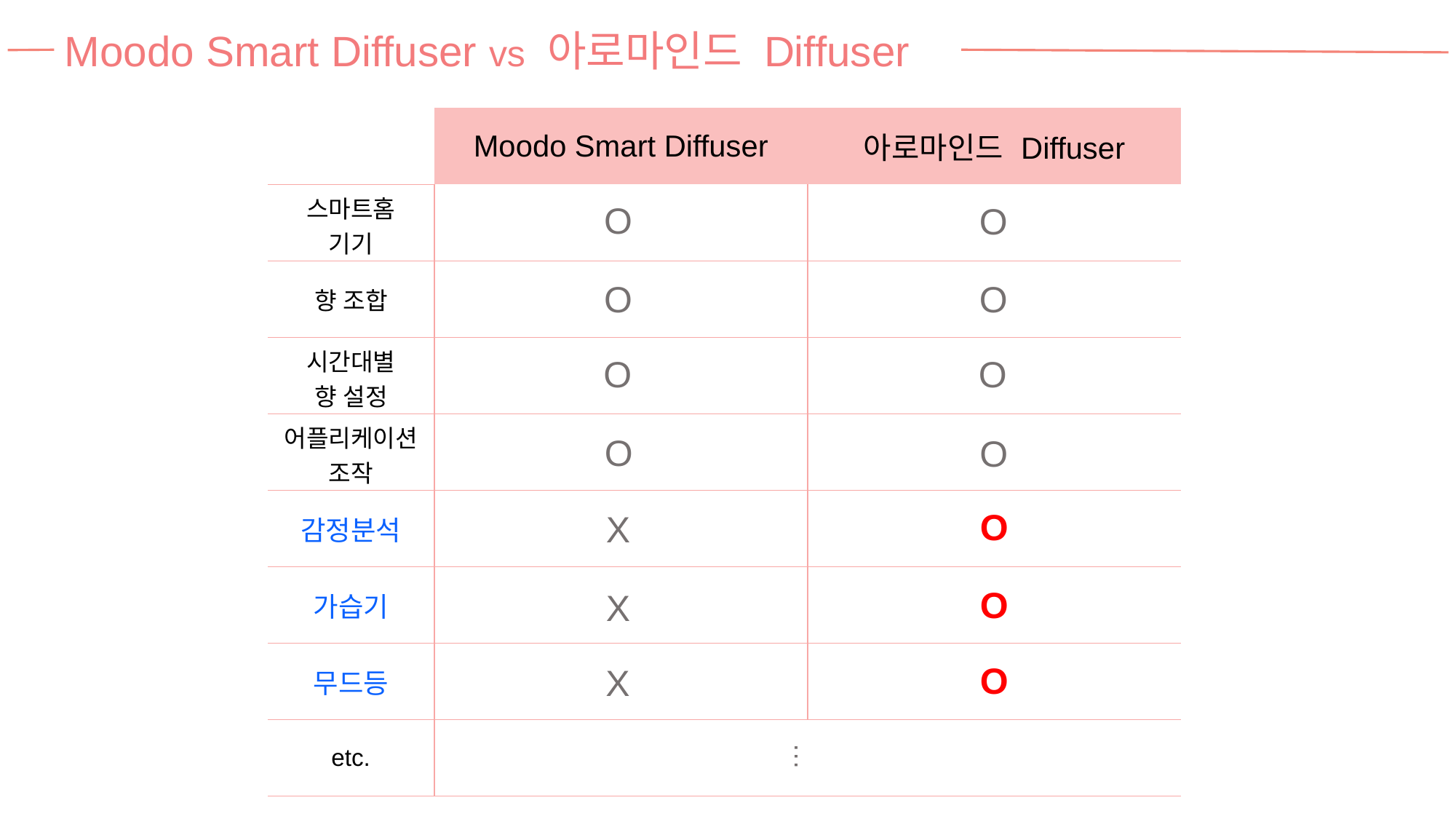

Moodo Smart Diffuser vs 아로마인드 Diffuser
|  | Moodo Smart Diffuser | 아로마인드 Diffuser |
| --- | --- | --- |
| 스마트홈 기기 |  |  |
| 향 조합 |  |  |
| 시간대별 향 설정 |  |  |
| 어플리케이션 조작 |  |  |
| 감정분석 |  |  |
| 가습기 |  |  |
| 무드등 |  |  |
| etc. |  |  |
O
O
O
O
O
O
O
O
O
X
O
X
O
X
…